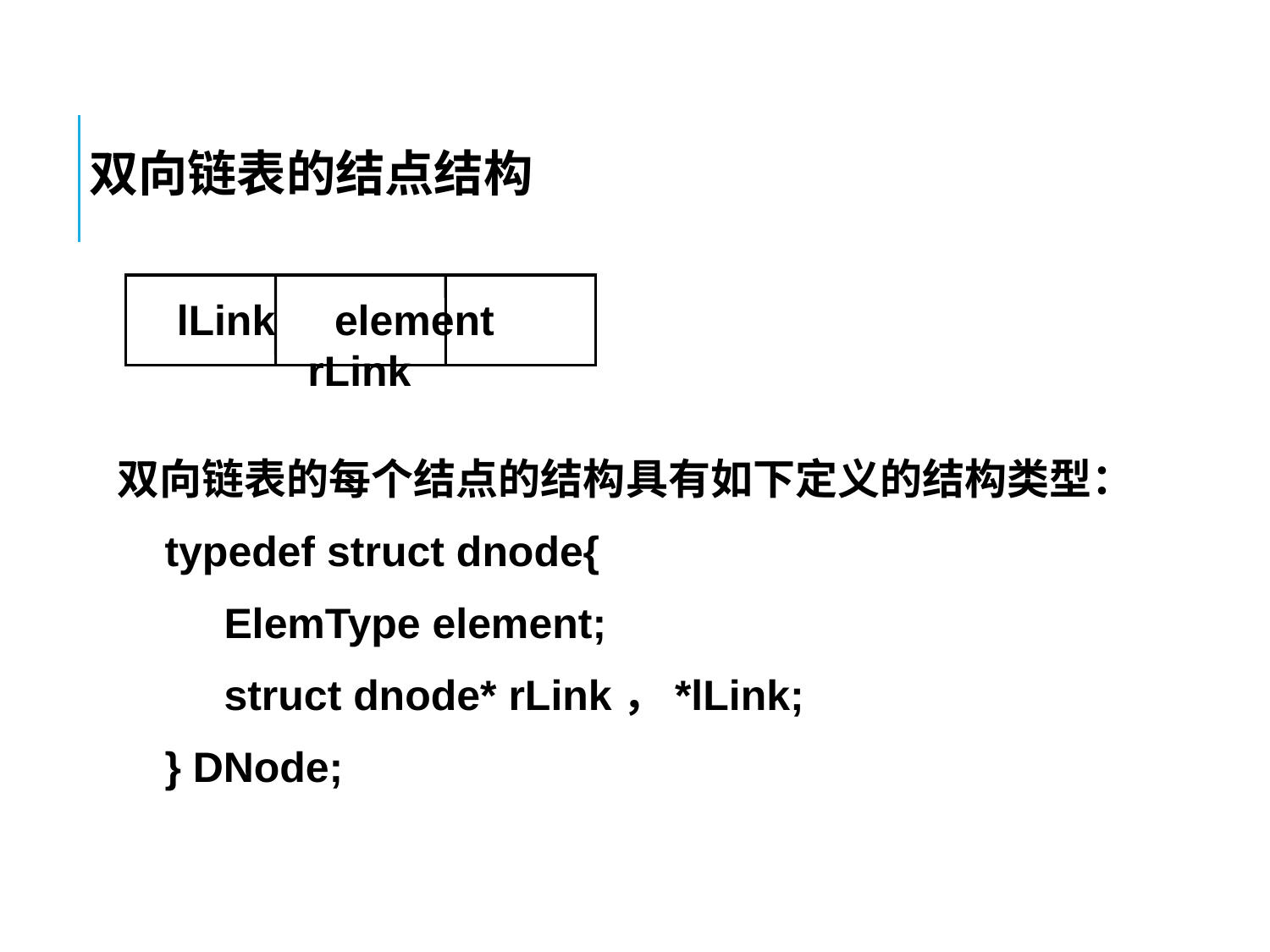

双向链表的结点结构

lLink     element     rLink
双向链表的每个结点的结构具有如下定义的结构类型：
    typedef struct dnode{
         ElemType element;
         struct dnode* rLink，*lLink;
    } DNode;